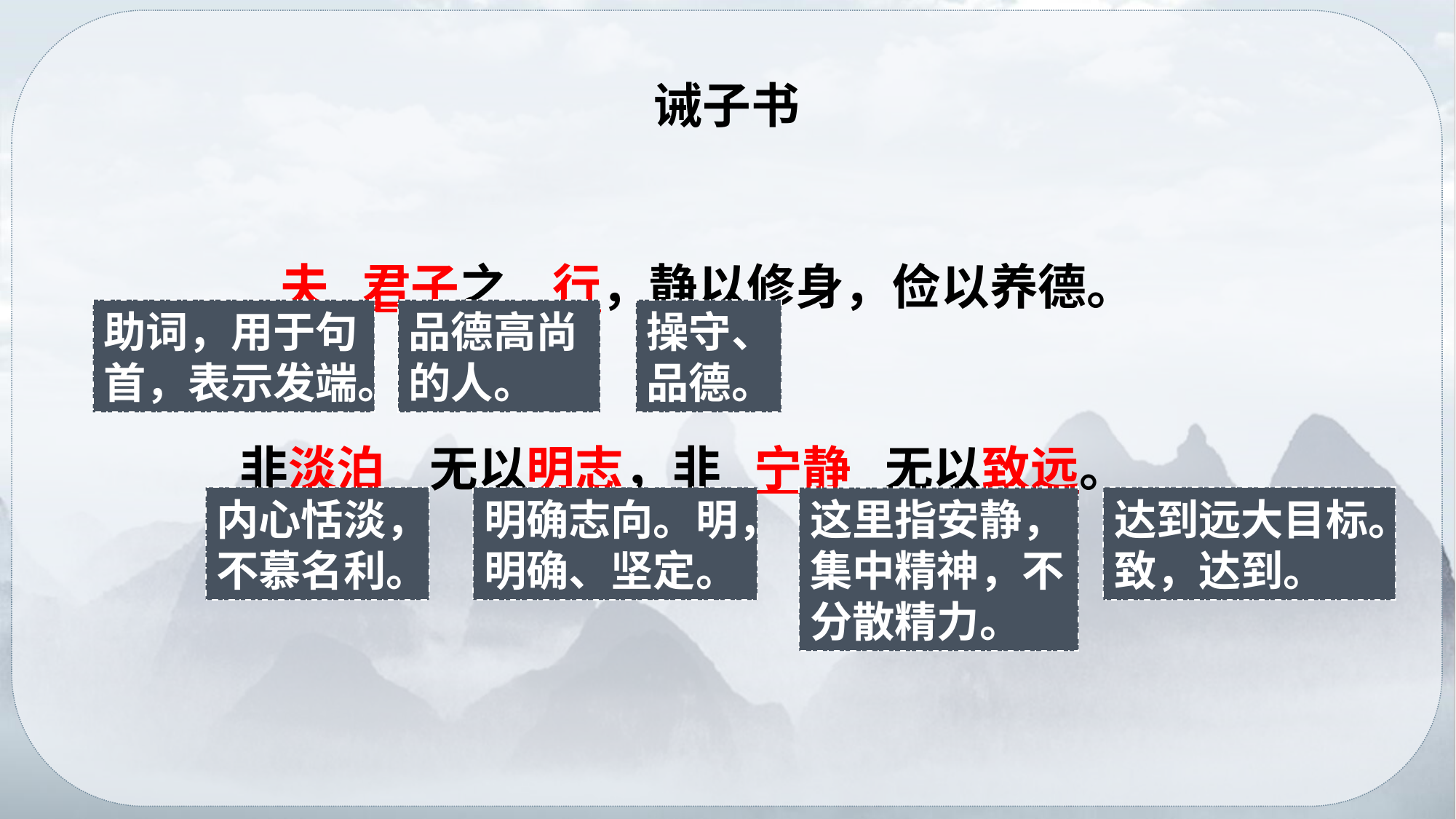

诫子书
　　夫   君子之    行，静以修身，俭以养德。
    非淡泊    无以明志，非   宁静   无以致远。
助词，用于句首，表示发端。
品德高尚的人。
操守、品德。
内心恬淡，不慕名利。
明确志向。明，明确、坚定。
这里指安静，集中精神，不分散精力。
达到远大目标。致，达到。